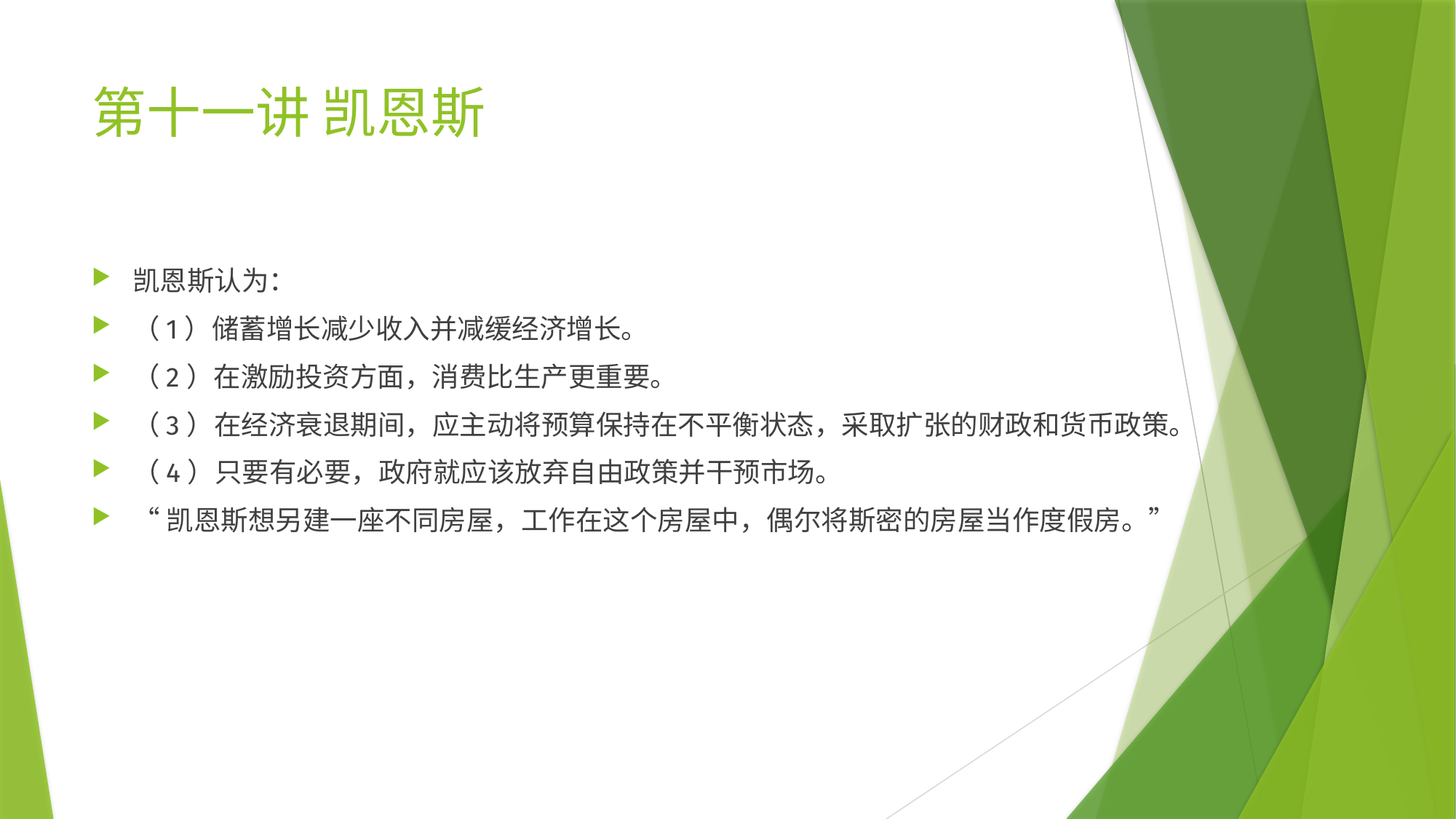

# 第十一讲 凯恩斯
凯恩斯认为：
（1）储蓄增长减少收入并减缓经济增长。
（2）在激励投资方面，消费比生产更重要。
（3）在经济衰退期间，应主动将预算保持在不平衡状态，采取扩张的财政和货币政策。
（4）只要有必要，政府就应该放弃自由政策并干预市场。
“凯恩斯想另建一座不同房屋，工作在这个房屋中，偶尔将斯密的房屋当作度假房。”